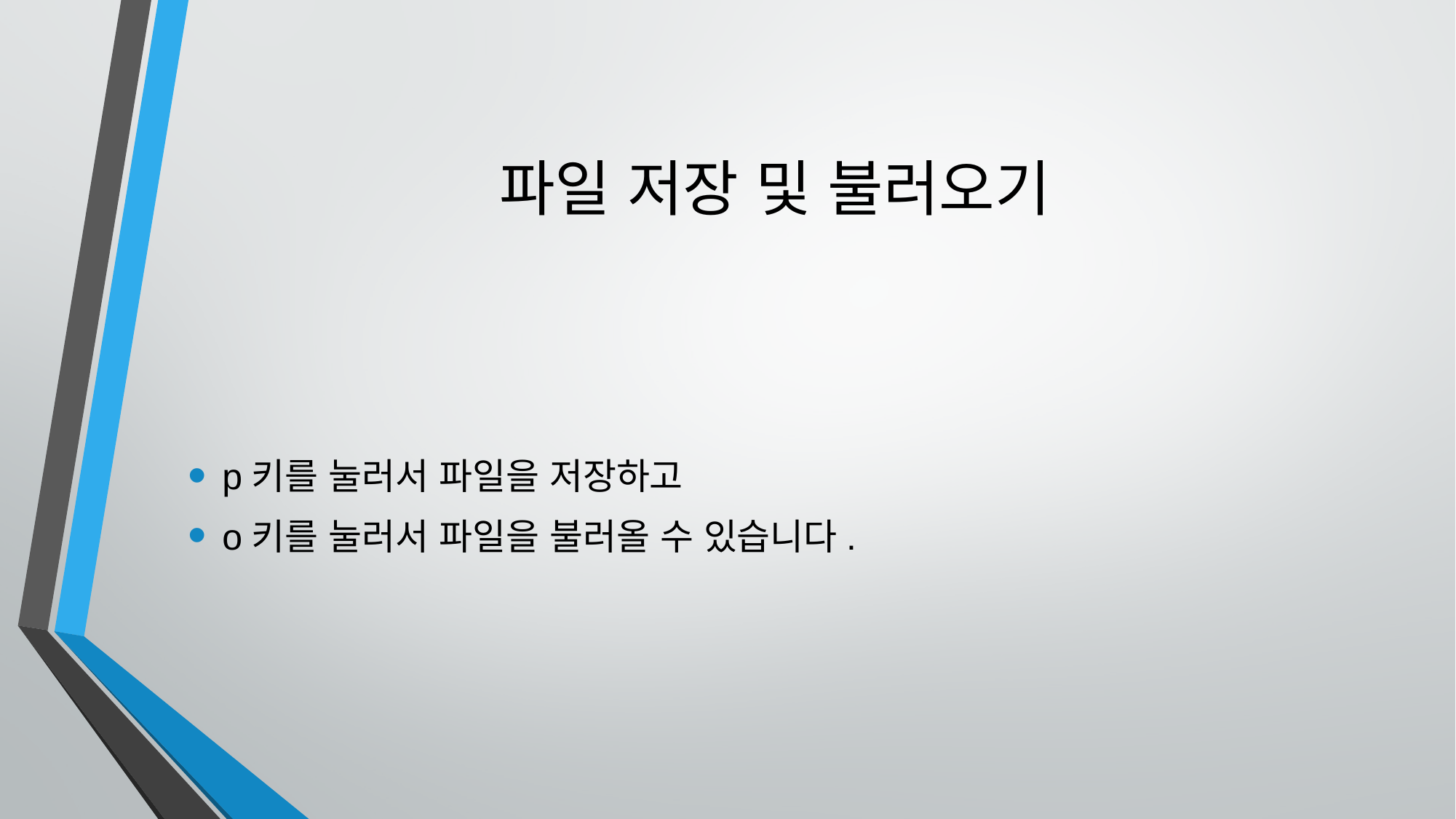

# 파일 저장 및 불러오기
p키를 눌러서 파일을 저장하고
o키를 눌러서 파일을 불러올 수 있습니다.